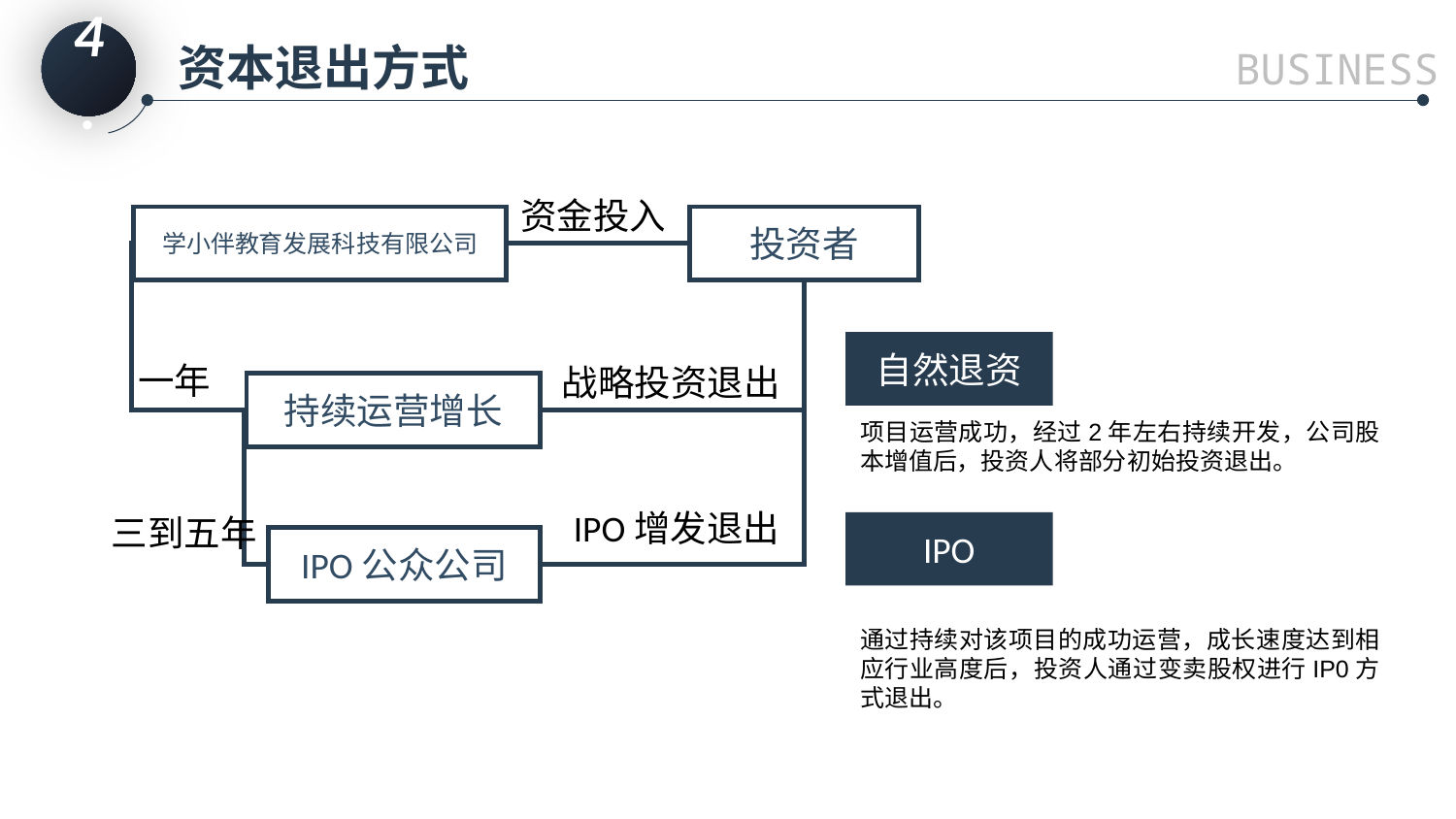

4.

资本退出方式
BUSINESS
资金投入
学小伴教育发展科技有限公司
投资者
自然退资
一年
战略投资退出
持续运营增长
项目运营成功，经过2年左右持续开发，公司股本增值后，投资人将部分初始投资退出。
IPO增发退出
三到五年
IPO
IPO公众公司
通过持续对该项目的成功运营，成长速度达到相应行业高度后，投资人通过变卖股权进行IP0方式退出。